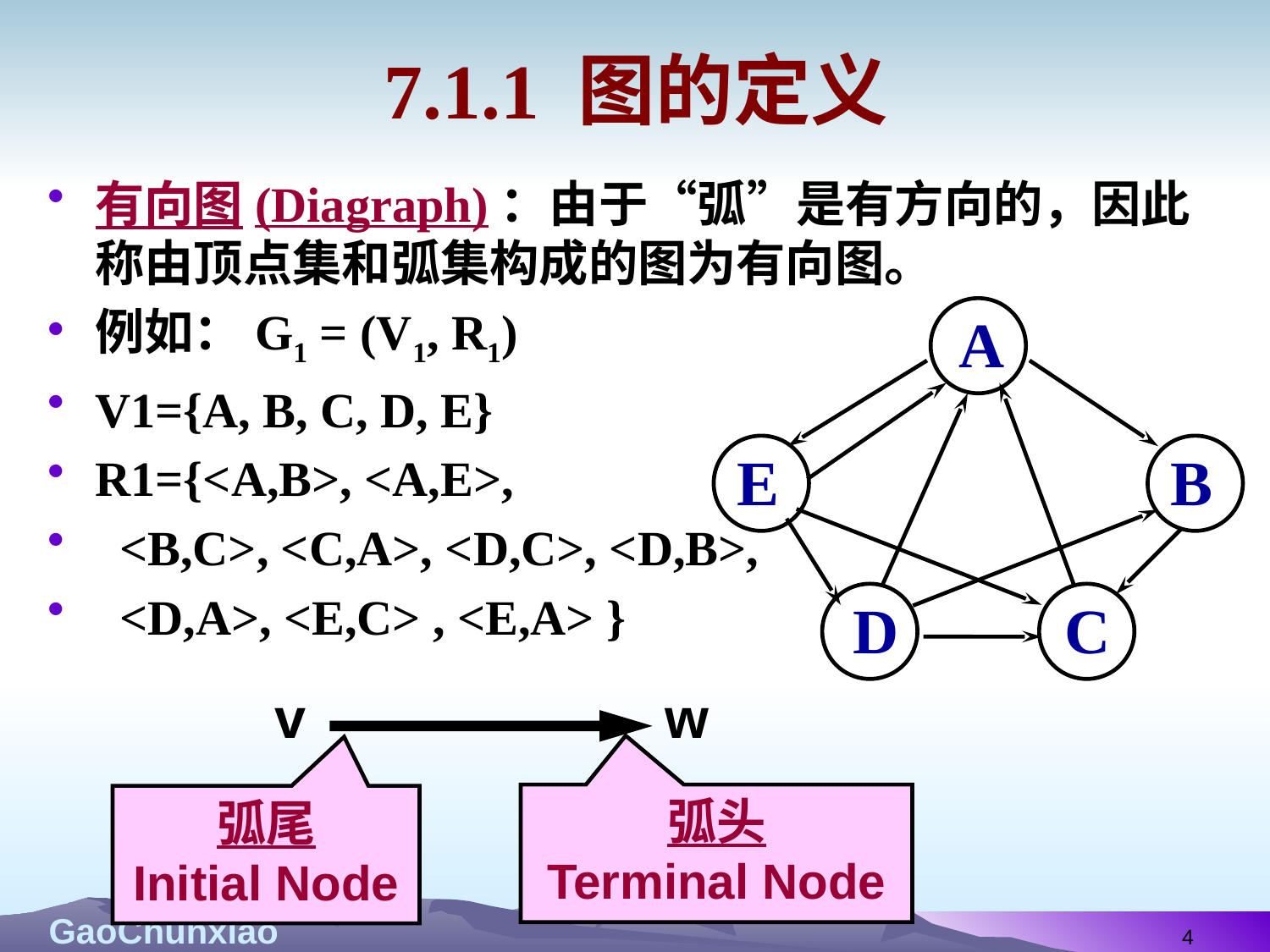

# 7.1.1 图的定义
有向图(Diagraph)：由于“弧”是有方向的，因此称由顶点集和弧集构成的图为有向图。
例如：G1 = (V1, R1)
V1={A, B, C, D, E}
R1={<A,B>, <A,E>,
  <B,C>, <C,A>, <D,C>, <D,B>,
  <D,A>, <E,C> , <E,A> }

A

E

B

D

C

v
w

弧头
Terminal Node
弧尾
Initial Node
4